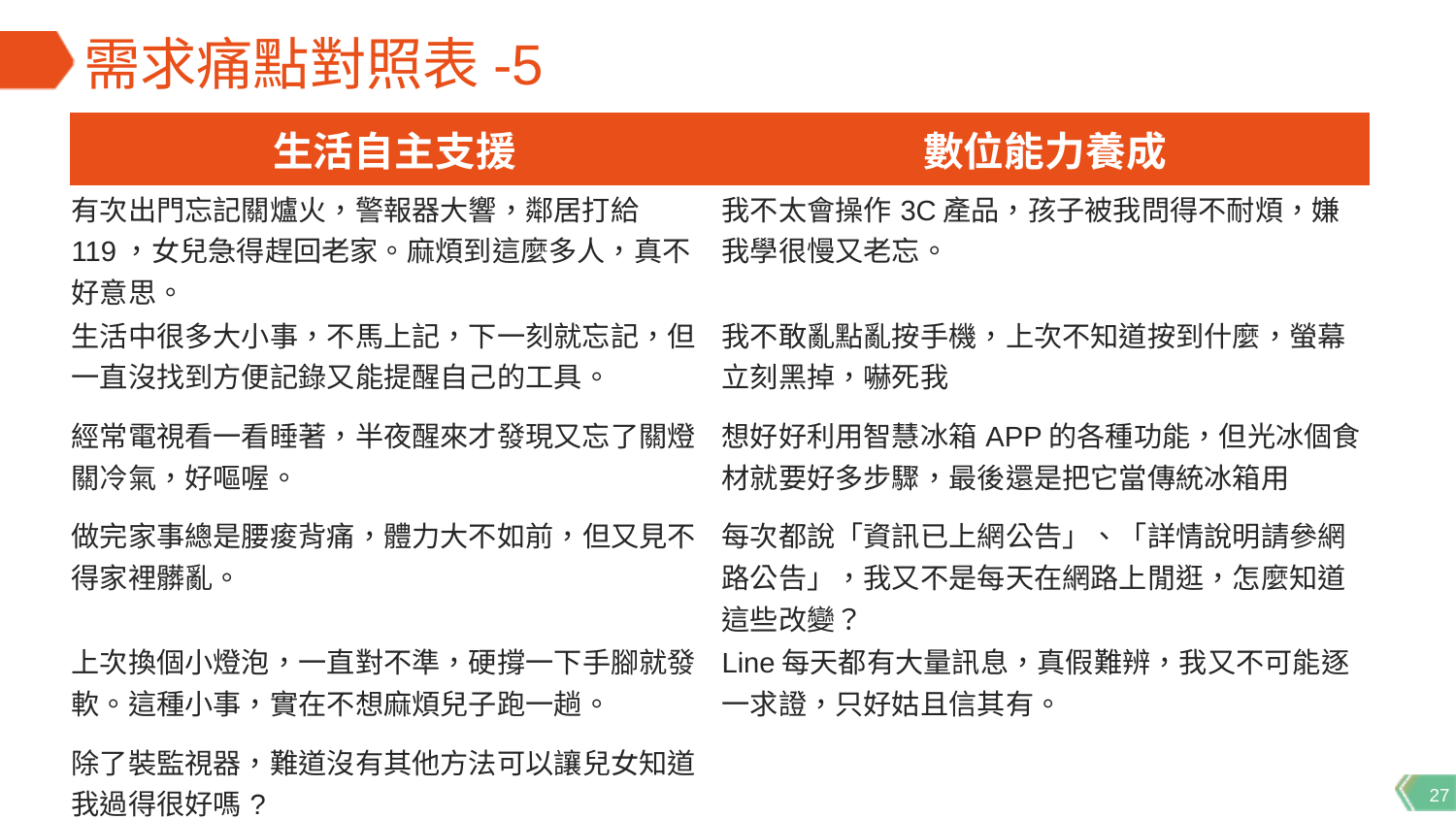

# 需求痛點對照表-5
| 生活自主支援 | 數位能力養成 |
| --- | --- |
| 有次出門忘記關爐火，警報器大響，鄰居打給119，女兒急得趕回老家。麻煩到這麼多人，真不好意思。 | 我不太會操作3C產品，孩子被我問得不耐煩，嫌我學很慢又老忘。 |
| 生活中很多大小事，不馬上記，下一刻就忘記，但一直沒找到方便記錄又能提醒自己的工具。 | 我不敢亂點亂按手機，上次不知道按到什麼，螢幕立刻黑掉，嚇死我 |
| 經常電視看一看睡著，半夜醒來才發現又忘了關燈關冷氣，好嘔喔。 | 想好好利用智慧冰箱APP的各種功能，但光冰個食材就要好多步驟，最後還是把它當傳統冰箱用 |
| 做完家事總是腰痠背痛，體力大不如前，但又見不得家裡髒亂。 | 每次都說「資訊已上網公告」、「詳情說明請參網路公告」，我又不是每天在網路上閒逛，怎麼知道這些改變？ |
| 上次換個小燈泡，一直對不準，硬撐一下手腳就發軟。這種小事，實在不想麻煩兒子跑一趟。 | Line每天都有大量訊息，真假難辨，我又不可能逐一求證，只好姑且信其有。 |
| 除了裝監視器，難道沒有其他方法可以讓兒女知道我過得很好嗎? |  |
27